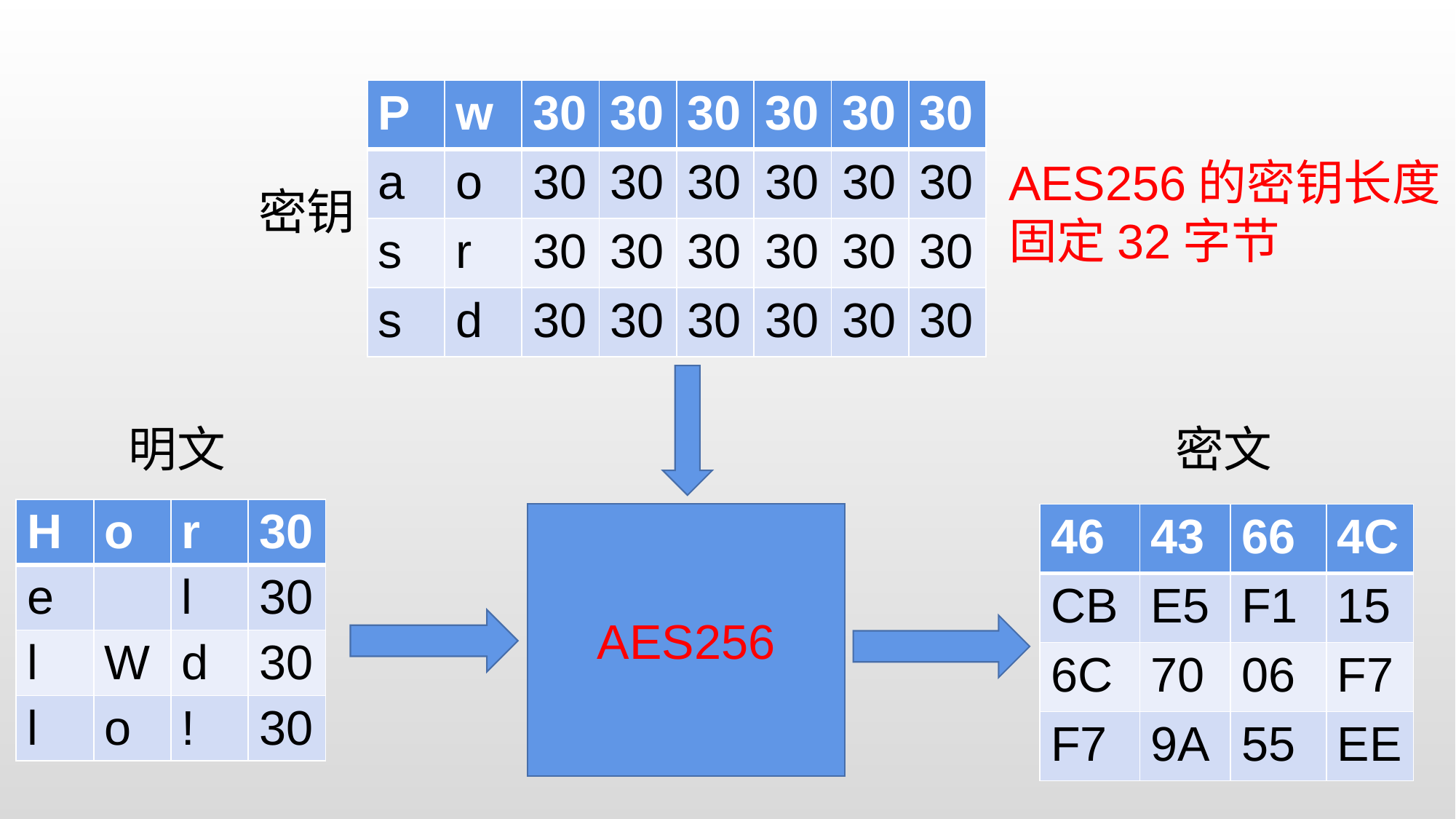

| P | w | 30 | 30 | 30 | 30 | 30 | 30 |
| --- | --- | --- | --- | --- | --- | --- | --- |
| a | o | 30 | 30 | 30 | 30 | 30 | 30 |
| s | r | 30 | 30 | 30 | 30 | 30 | 30 |
| s | d | 30 | 30 | 30 | 30 | 30 | 30 |
AES256的密钥长度固定32字节
密钥

明文
密文
| H | o | r | 30 |
| --- | --- | --- | --- |
| e |  | l | 30 |
| l | W | d | 30 |
| l | o | ! | 30 |
AES256
| 46 | 43 | 66 | 4C |
| --- | --- | --- | --- |
| CB | E5 | F1 | 15 |
| 6C | 70 | 06 | F7 |
| F7 | 9A | 55 | EE |